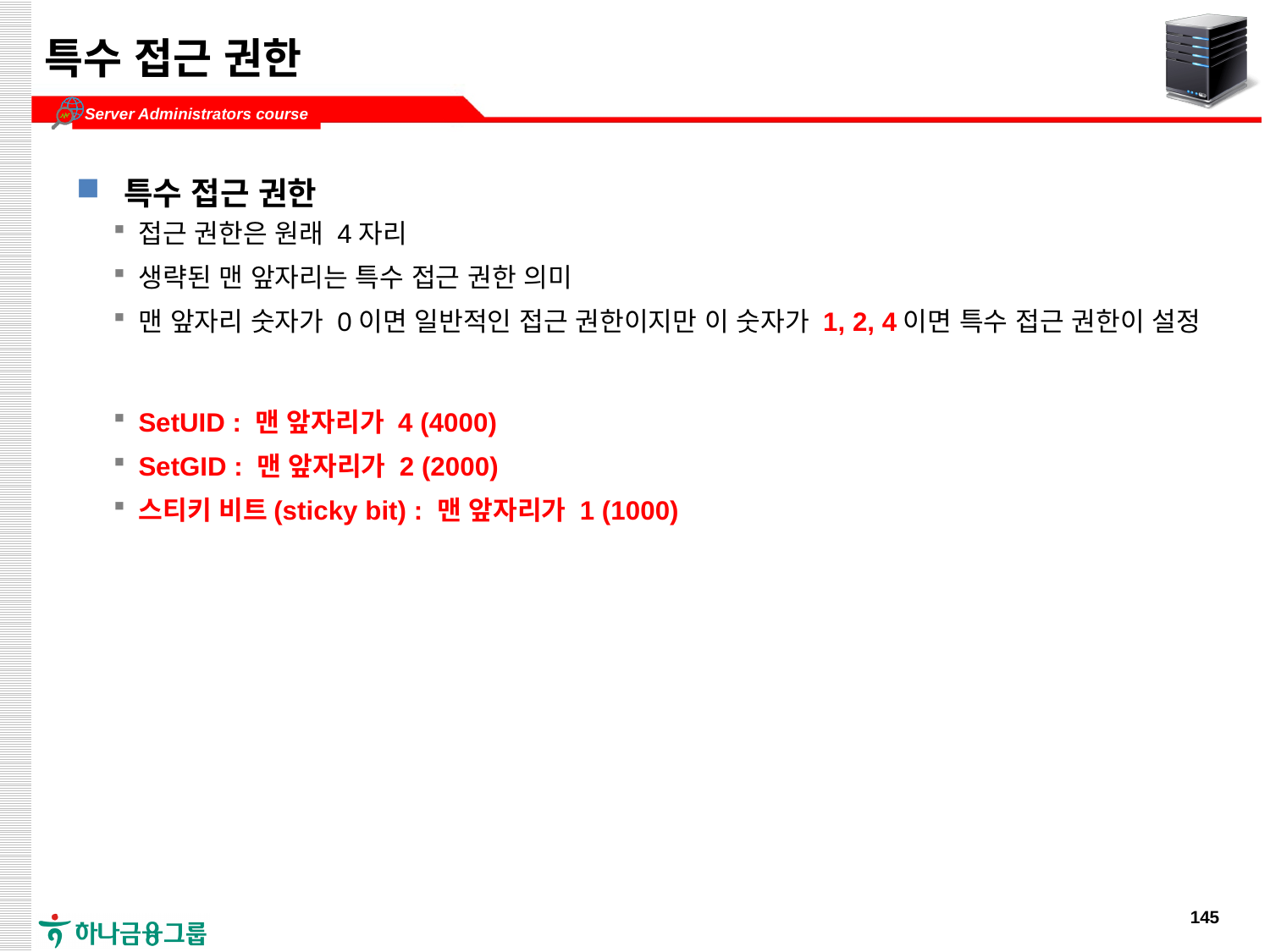

# 특수 접근 권한
특수 접근 권한
접근 권한은 원래 4자리
생략된 맨 앞자리는 특수 접근 권한 의미
맨 앞자리 숫자가 0이면 일반적인 접근 권한이지만 이 숫자가 1, 2, 4이면 특수 접근 권한이 설정

SetUID : 맨 앞자리가 4 (4000)
SetGID : 맨 앞자리가 2 (2000)
스티키 비트(sticky bit) : 맨 앞자리가 1 (1000)